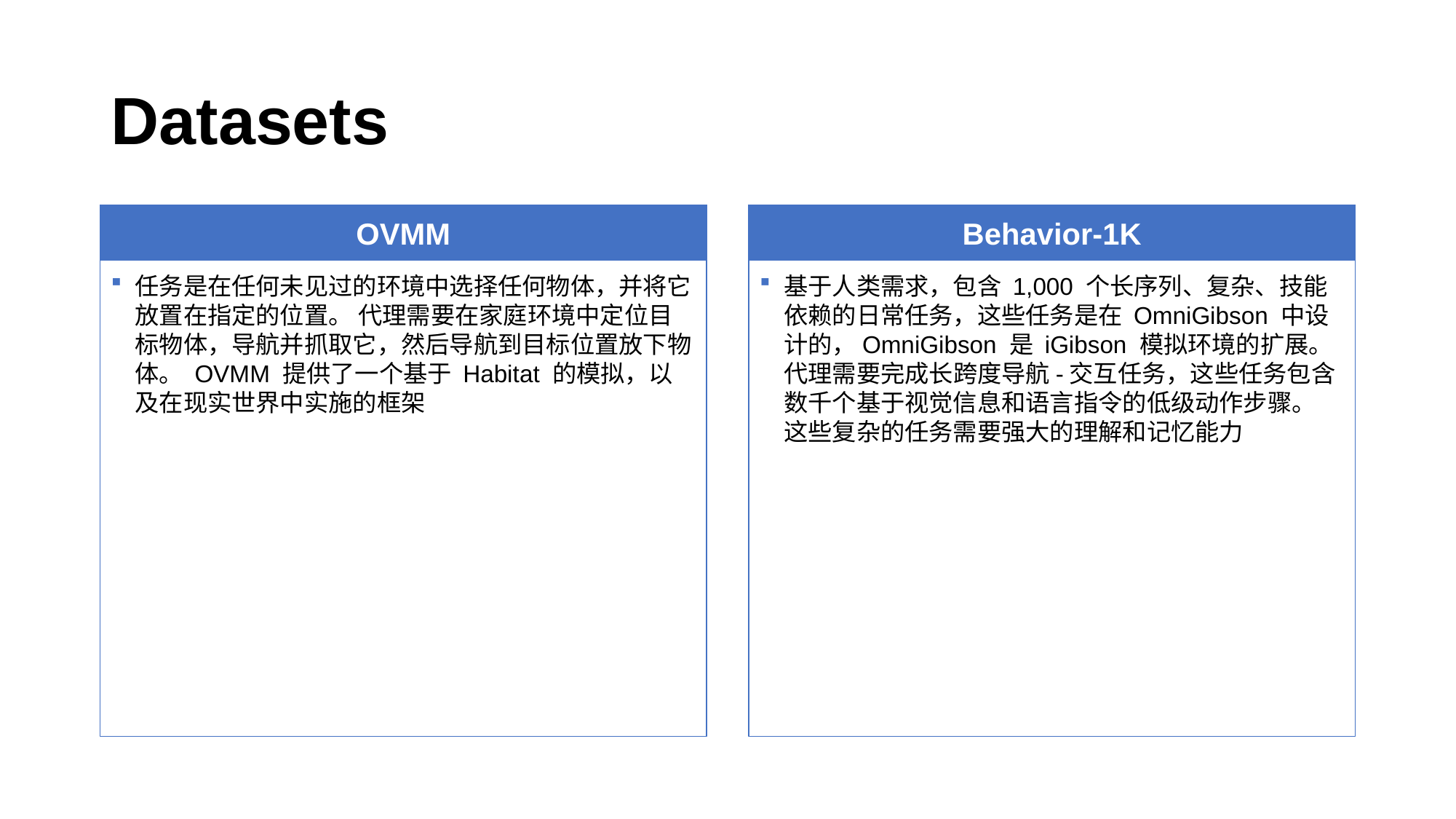

# Datasets
OVMM
Behavior-1K
任务是在任何未见过的环境中选择任何物体，并将它放置在指定的位置。 代理需要在家庭环境中定位目标物体，导航并抓取它，然后导航到目标位置放下物体。 OVMM 提供了一个基于 Habitat 的模拟，以及在现实世界中实施的框架
基于人类需求，包含 1,000 个长序列、复杂、技能依赖的日常任务，这些任务是在 OmniGibson 中设计的，OmniGibson 是 iGibson 模拟环境的扩展。 代理需要完成长跨度导航-交互任务，这些任务包含数千个基于视觉信息和语言指令的低级动作步骤。 这些复杂的任务需要强大的理解和记忆能力